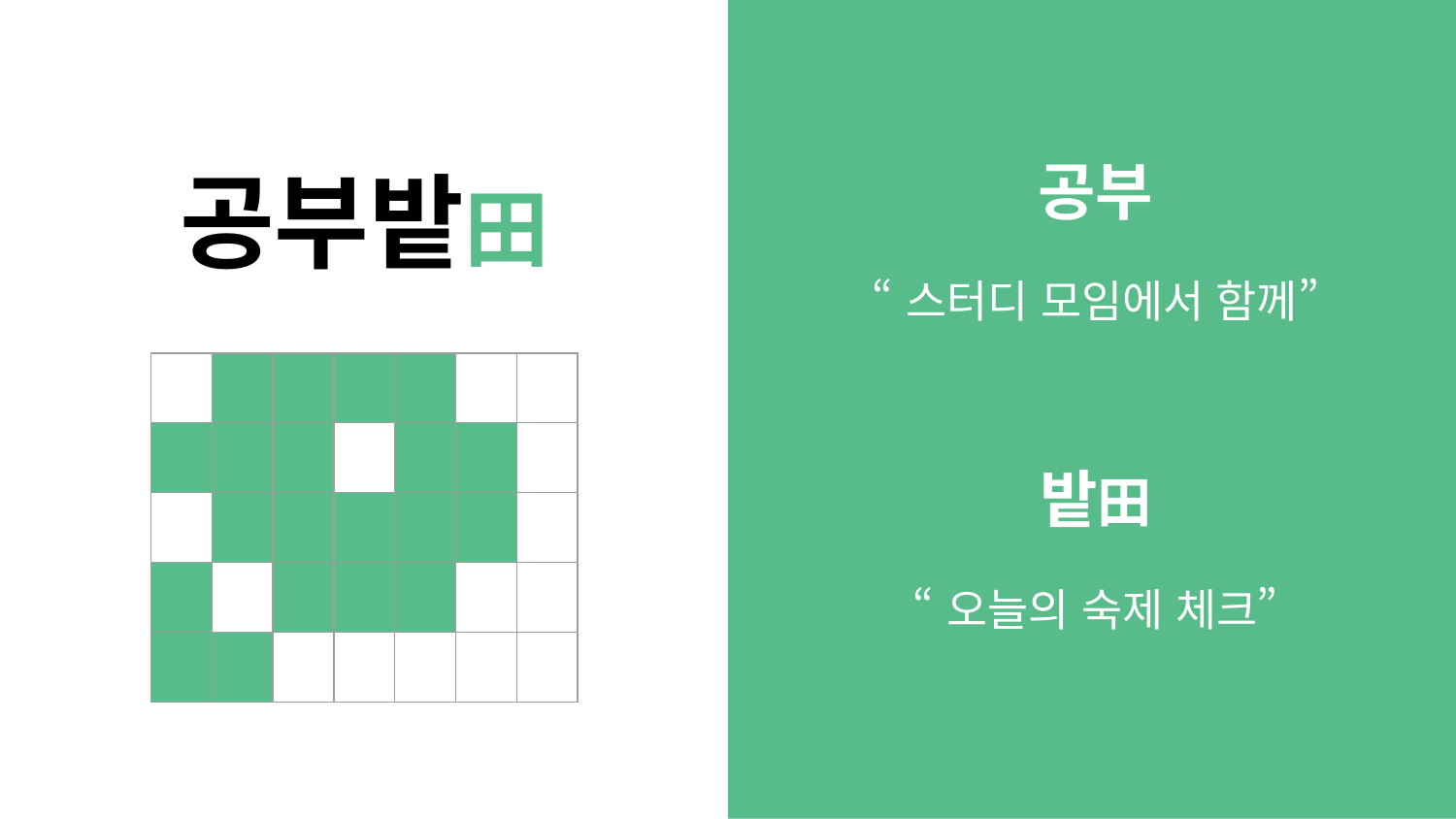

공부
“스터디 모임에서 함께”

밭田
“오늘의 숙제 체크”
# 공부밭田
|  |  |  |  |  |  |  |
| --- | --- | --- | --- | --- | --- | --- |
|  |  |  |  |  |  |  |
|  |  |  |  |  |  |  |
|  |  |  |  |  |  |  |
|  |  |  |  |  |  |  |